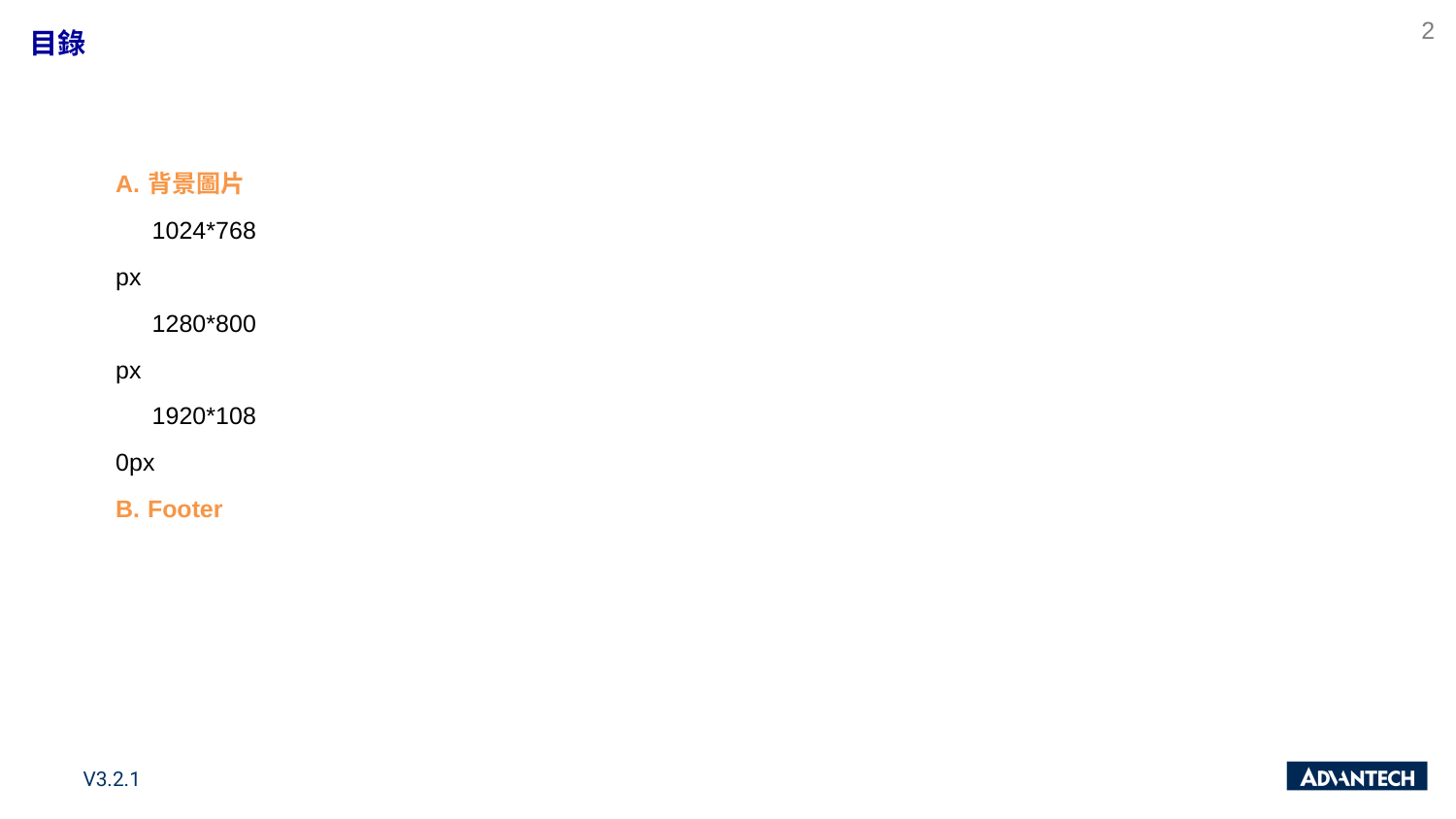

2
目錄
背景圖片
1024*768px
1280*800px
1920*1080px
Footer